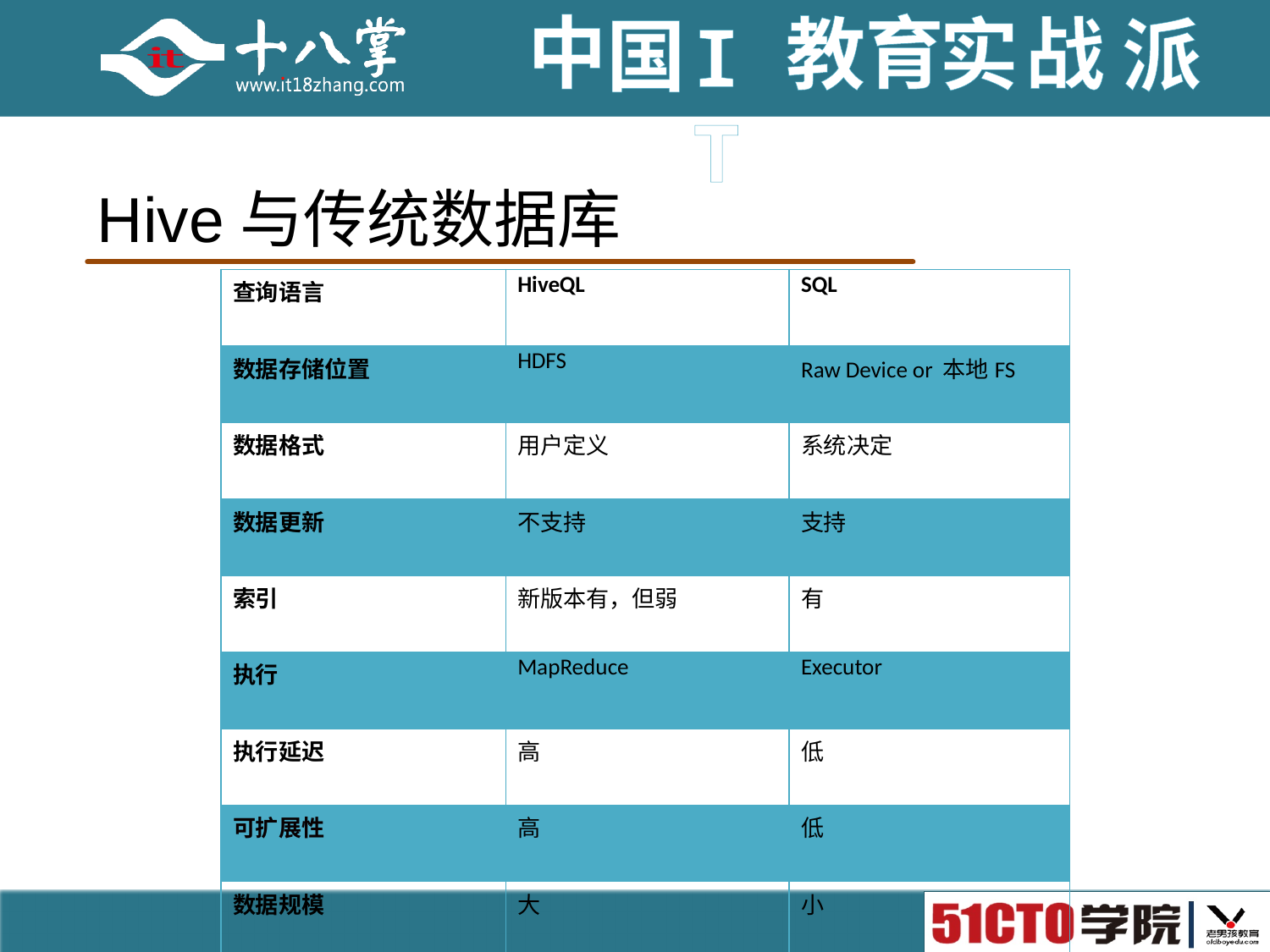

# Hive与传统数据库
| 查询语言 | HiveQL | SQL |
| --- | --- | --- |
| 数据存储位置 | HDFS | Raw Device or 本地FS |
| 数据格式 | 用户定义 | 系统决定 |
| 数据更新 | 不支持 | 支持 |
| 索引 | 新版本有，但弱 | 有 |
| 执行 | MapReduce | Executor |
| 执行延迟 | 高 | 低 |
| 可扩展性 | 高 | 低 |
| 数据规模 | 大 | 小 |